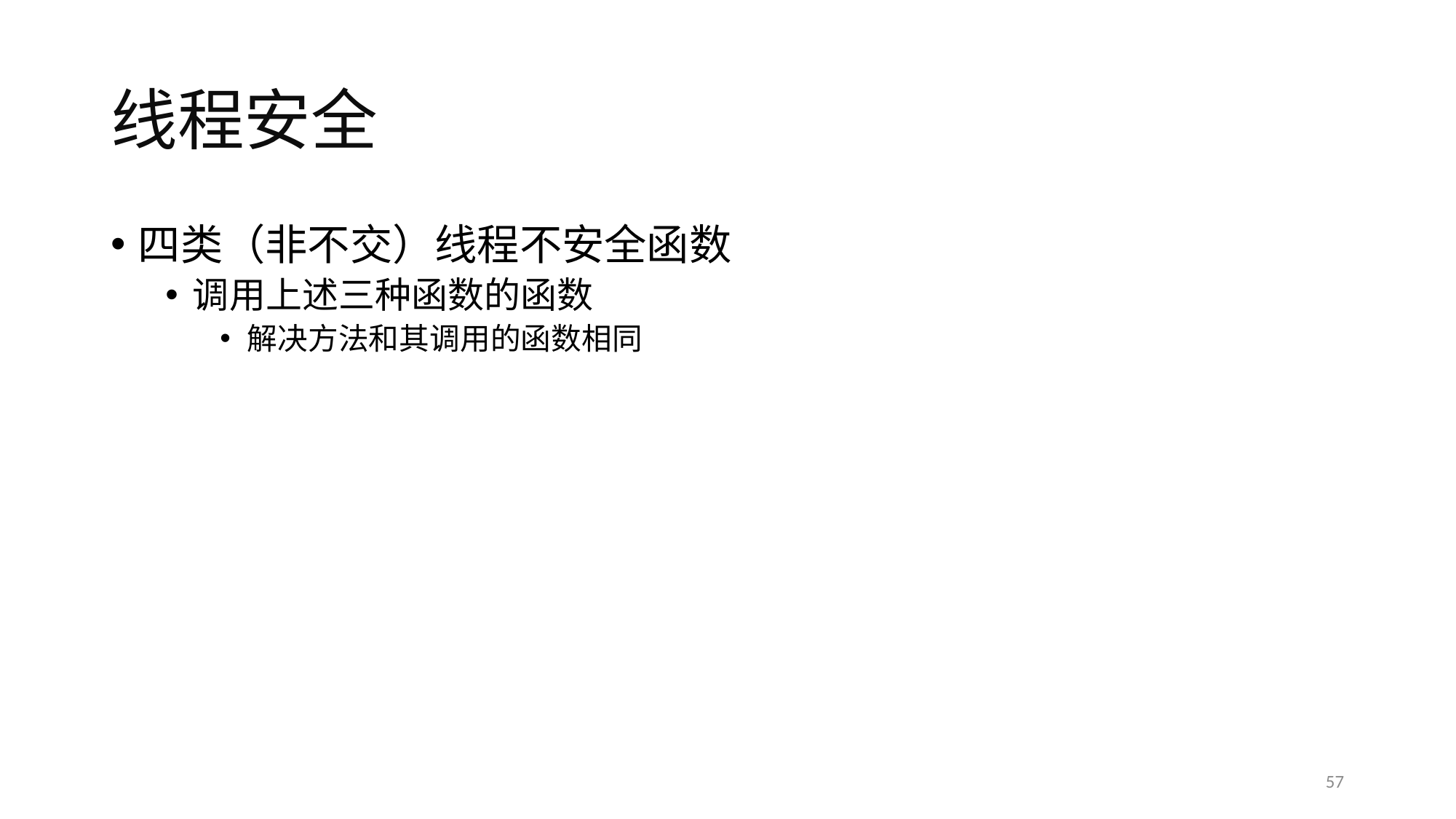

# 线程安全
四类（非不交）线程不安全函数
调用上述三种函数的函数
解决方法和其调用的函数相同
57